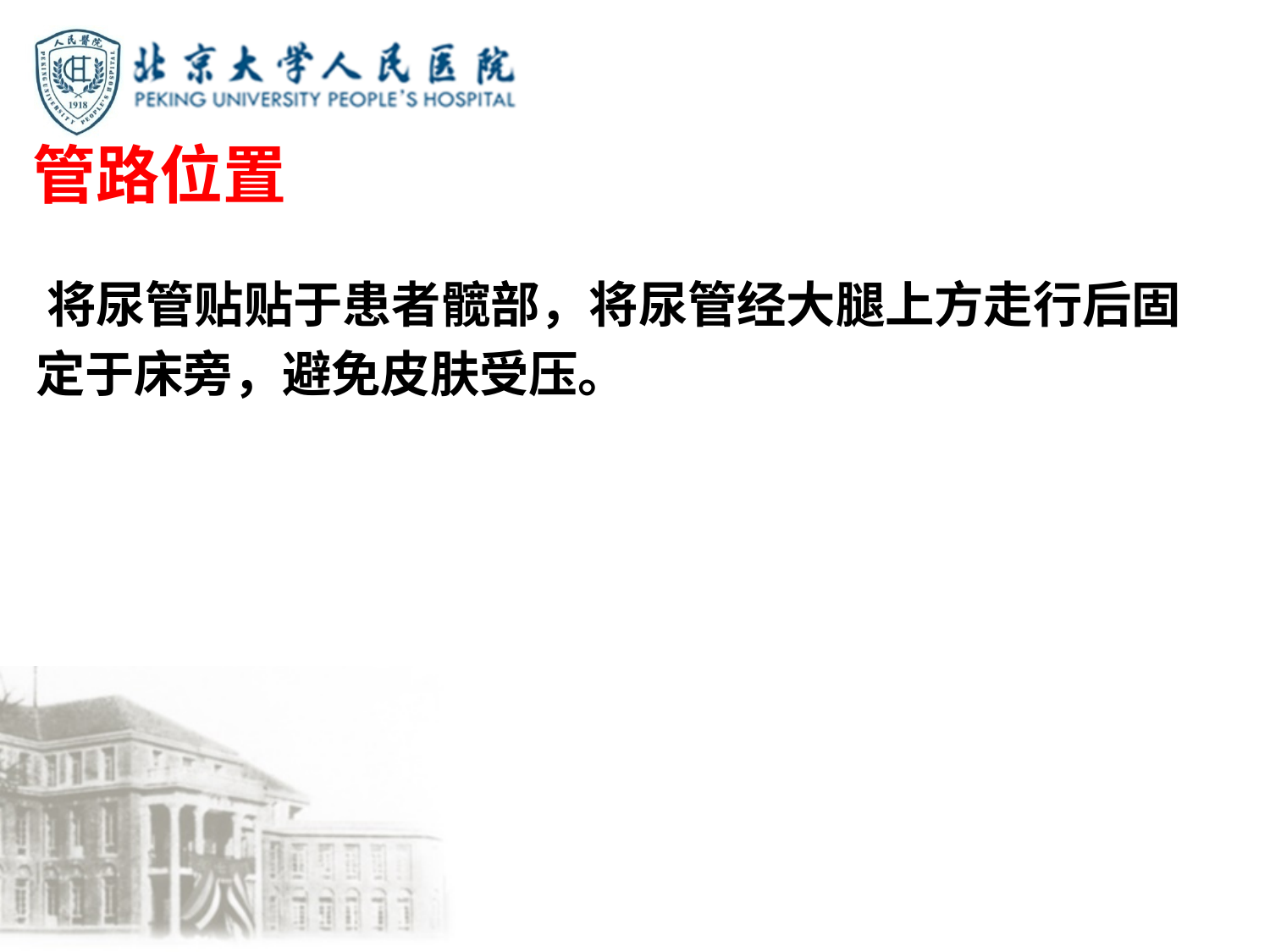

# 管路位置

  将尿管贴贴于患者髋部，将尿管经大腿上方走行后固
 定于床旁，避免皮肤受压。